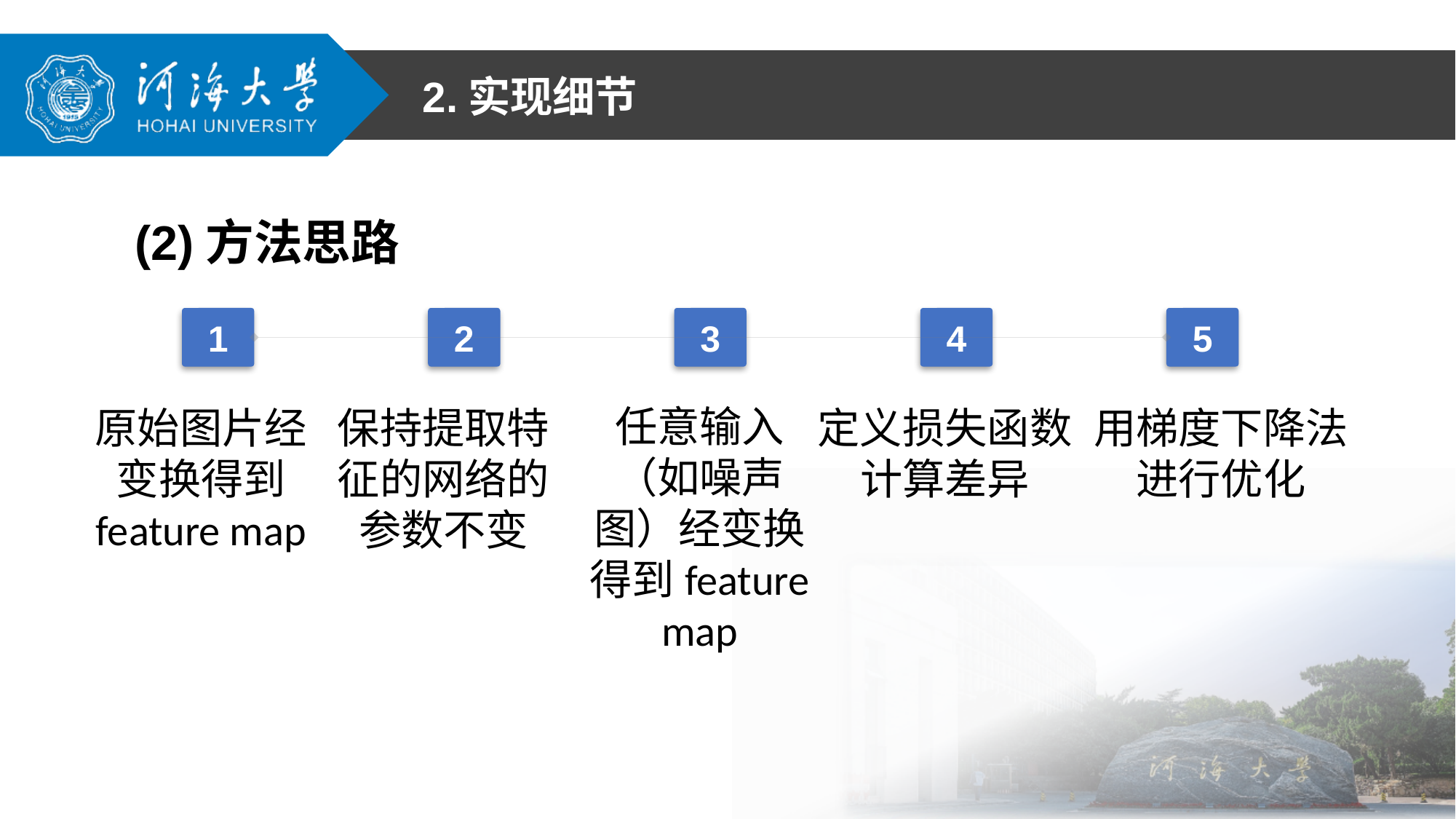

2.实现细节
(2)方法思路
1
2
3
4
5
任意输入（如噪声图）经变换得到feature map
原始图片经变换得到
feature map
保持提取特征的网络的参数不变
定义损失函数计算差异
用梯度下降法进行优化